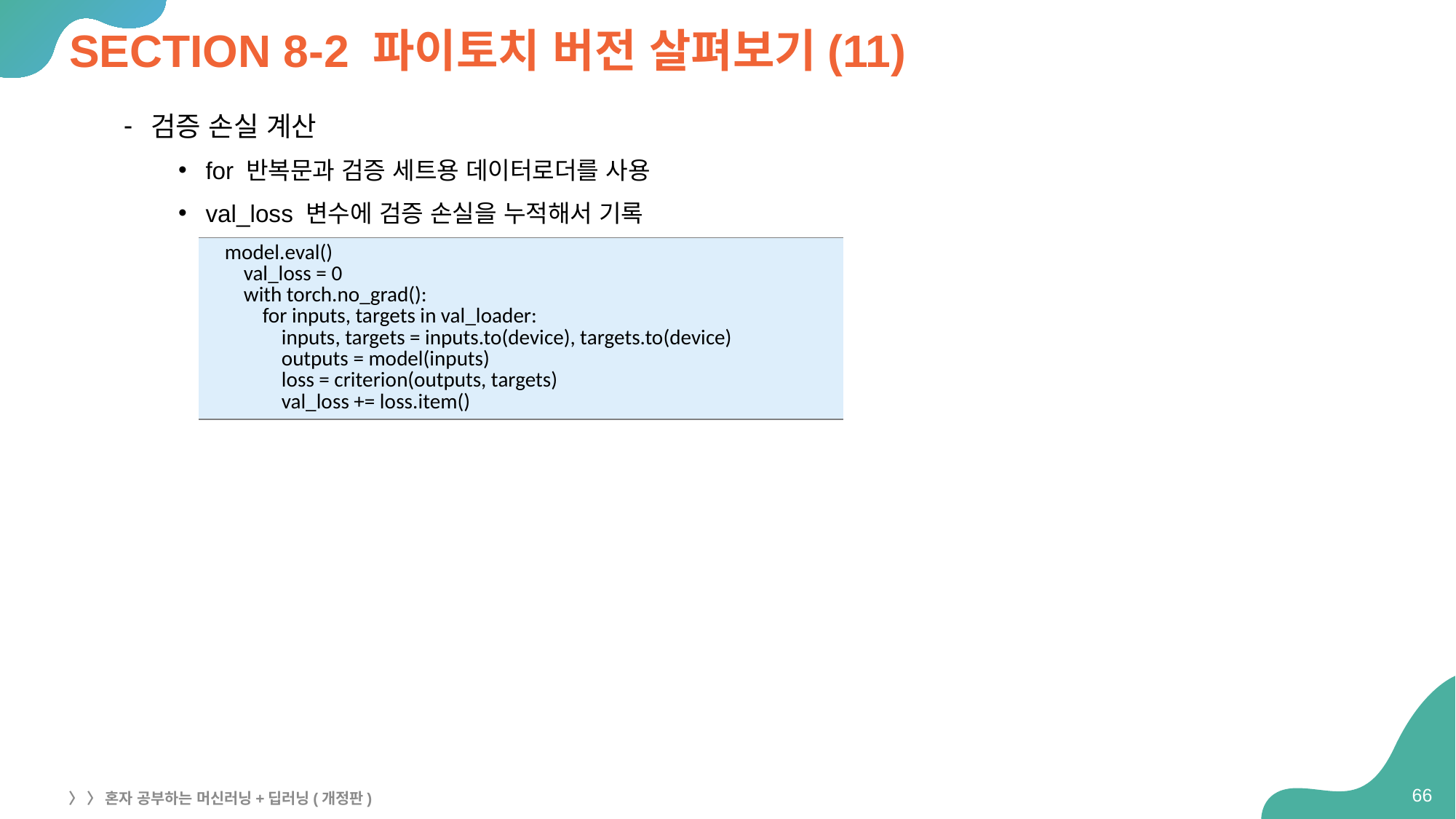

# SECTION 8-2 파이토치 버전 살펴보기(11)
검증 손실 계산
for 반복문과 검증 세트용 데이터로더를 사용
val_loss 변수에 검증 손실을 누적해서 기록
| model.eval() val\_loss = 0 with torch.no\_grad(): for inputs, targets in val\_loader: inputs, targets = inputs.to(device), targets.to(device) outputs = model(inputs) loss = criterion(outputs, targets) val\_loss += loss.item() |
| --- |
66
〉 〉 혼자 공부하는 머신러닝+딥러닝(개정판)